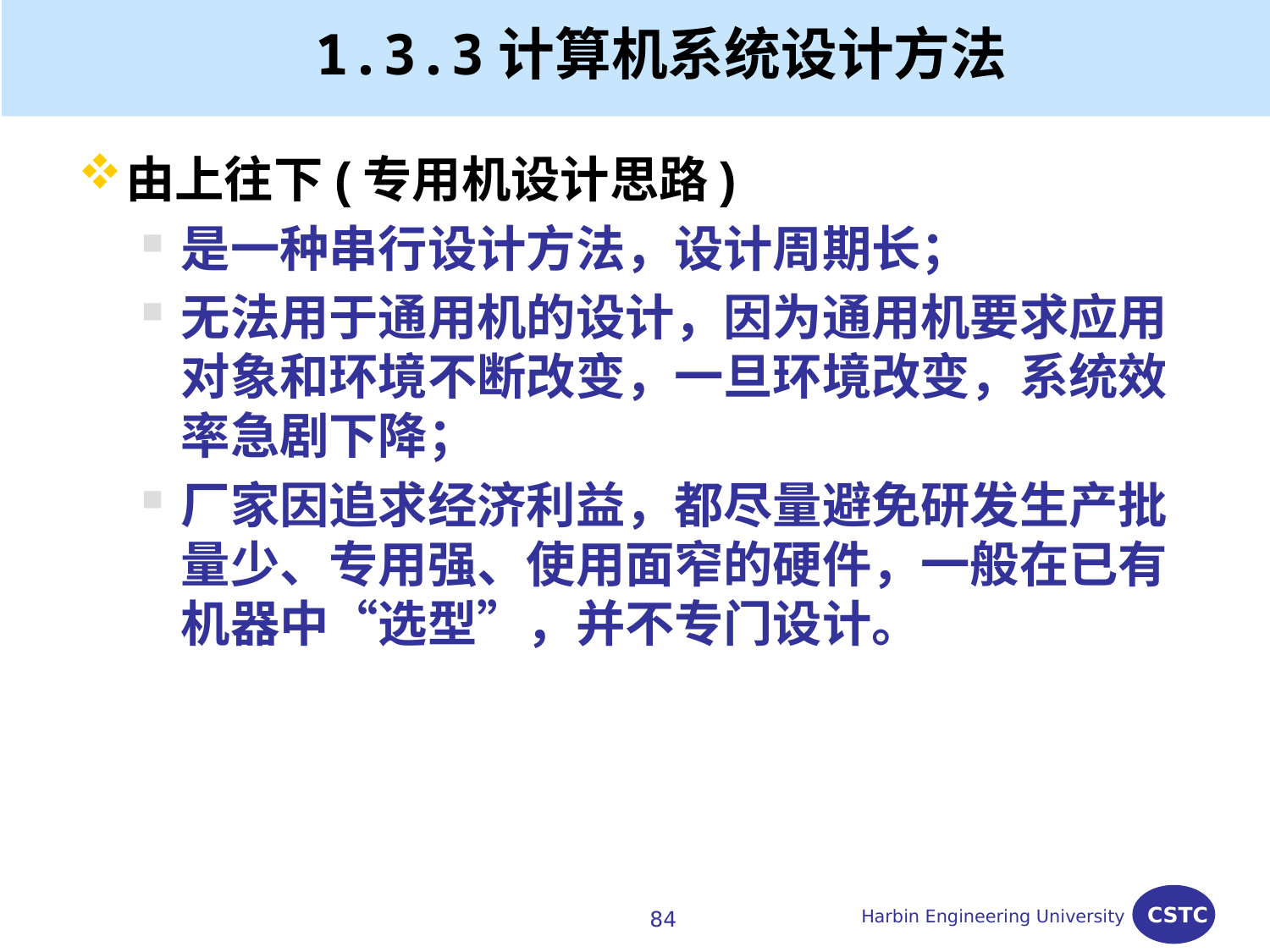

# 1.3.3计算机系统设计方法
由上往下(专用机设计思路)
是一种串行设计方法，设计周期长；
无法用于通用机的设计，因为通用机要求应用对象和环境不断改变，一旦环境改变，系统效率急剧下降；
厂家因追求经济利益，都尽量避免研发生产批量少、专用强、使用面窄的硬件，一般在已有机器中“选型”，并不专门设计。

84
Harbin Engineering University